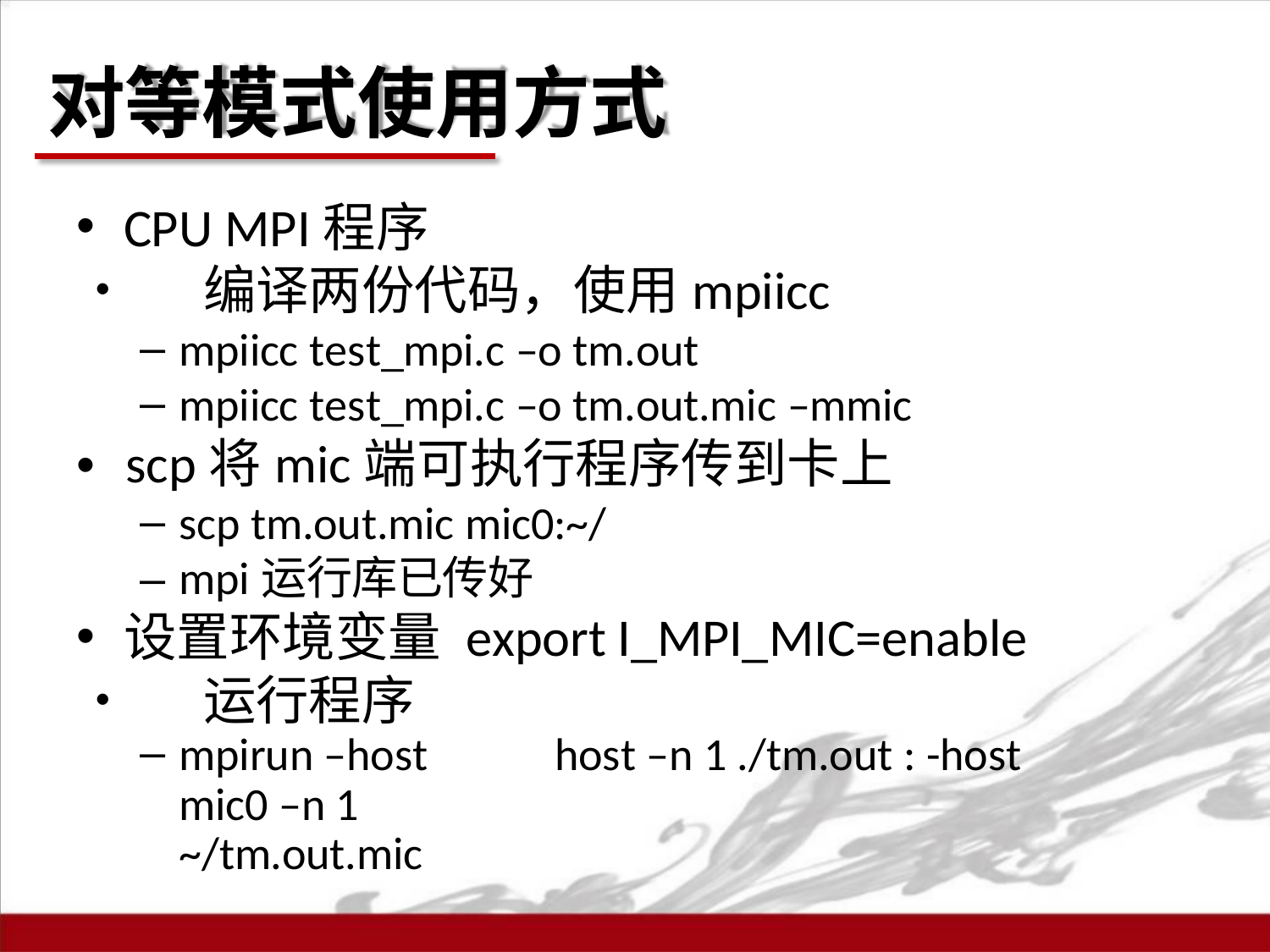

# 对等模式使用方式

CPU MPI程序
•	编译两份代码，使用mpiicc
mpiicc test_mpi.c –o tm.out
mpiicc test_mpi.c –o tm.out.mic –mmic
•	scp将mic端可执行程序传到卡上
scp tm.out.mic mic0:~/
– mpi运行库已传好
设置环境变量 export I_MPI_MIC=enable
•	运行程序
mpirun –host	host –n 1 ./tm.out : -host mic0 –n 1
~/tm.out.mic

39